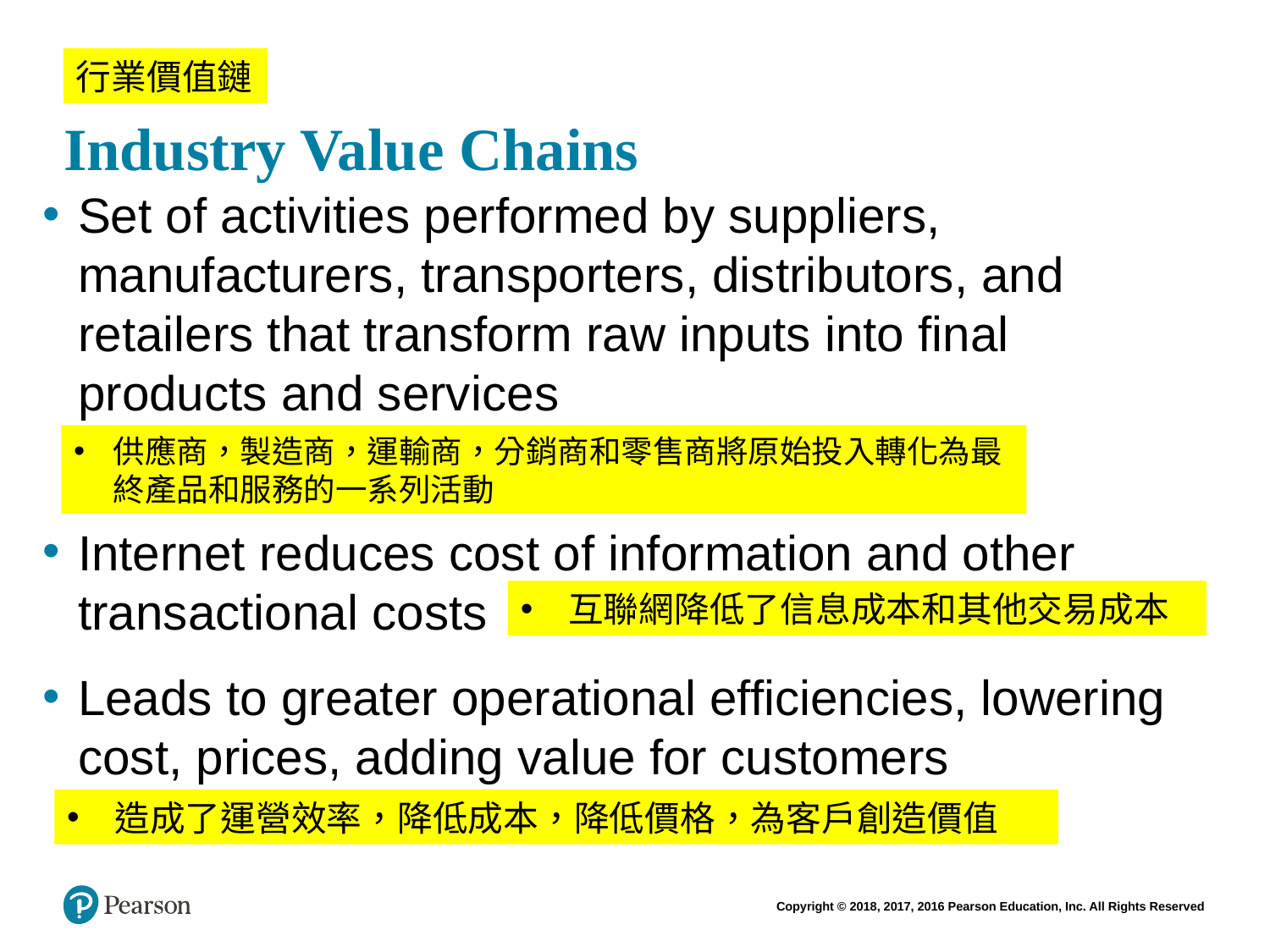

# Industry Value Chains
行業價值鏈
Set of activities performed by suppliers, manufacturers, transporters, distributors, and retailers that transform raw inputs into final products and services
Internet reduces cost of information and other transactional costs
Leads to greater operational efficiencies, lowering cost, prices, adding value for customers
供應商，製造商，運輸商，分銷商和零售商將原始投入轉化為最終產品和服務的一系列活動
互聯網降低了信息成本和其他交易成本
造成了運營效率，降低成本，降低價格，為客戶創造價值